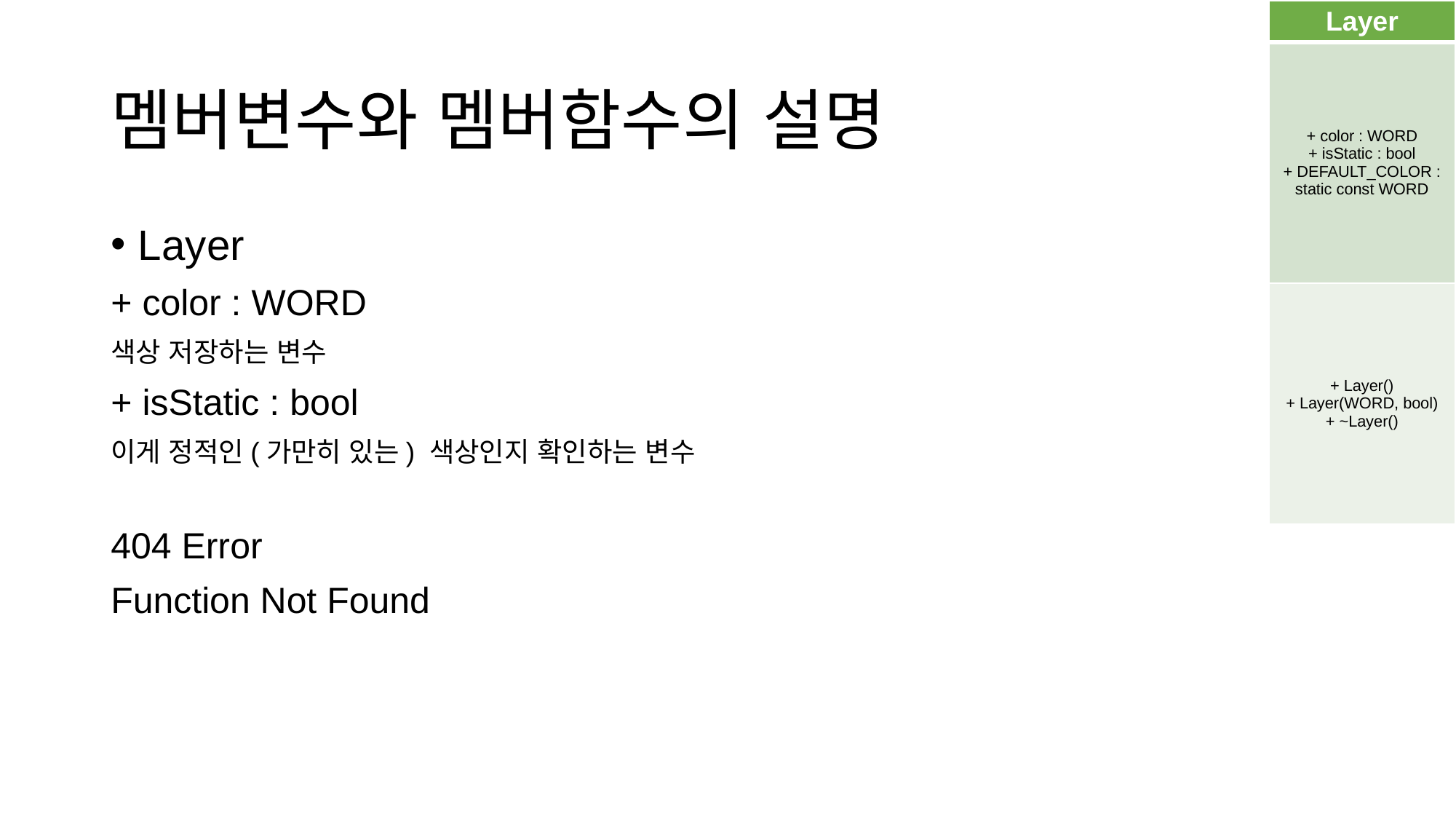

| Layer |
| --- |
| + color : WORD + isStatic : bool + DEFAULT\_COLOR : static const WORD |
| + Layer() + Layer(WORD, bool) + ~Layer() |
# 멤버변수와 멤버함수의 설명
Layer
+ color : WORD
색상 저장하는 변수
+ isStatic : bool
이게 정적인(가만히 있는) 색상인지 확인하는 변수

404 Error
Function Not Found